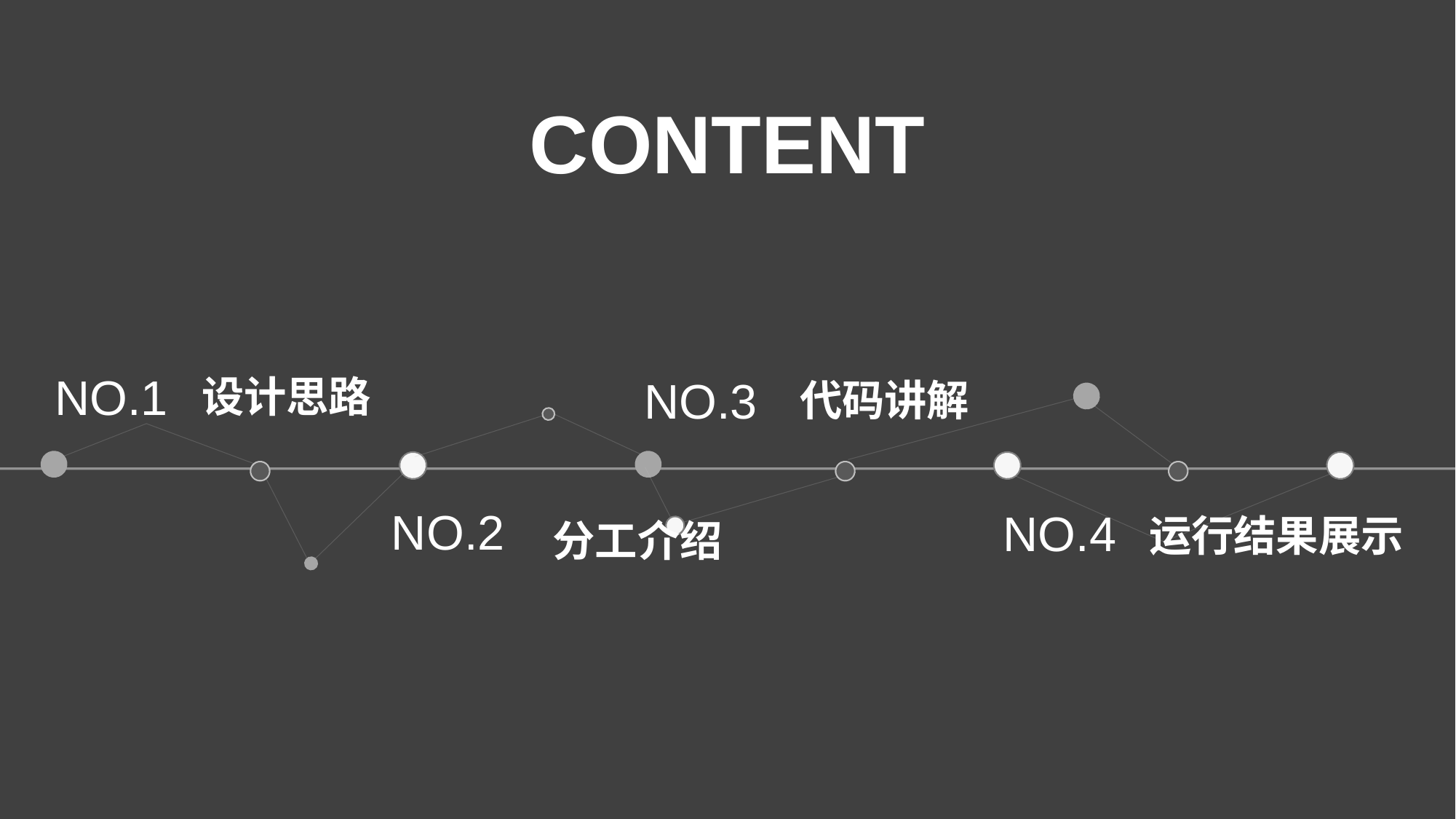

CONTENT
NO.1
设计思路
NO.3
代码讲解

NO.2
NO.4
运行结果展示

分工介绍